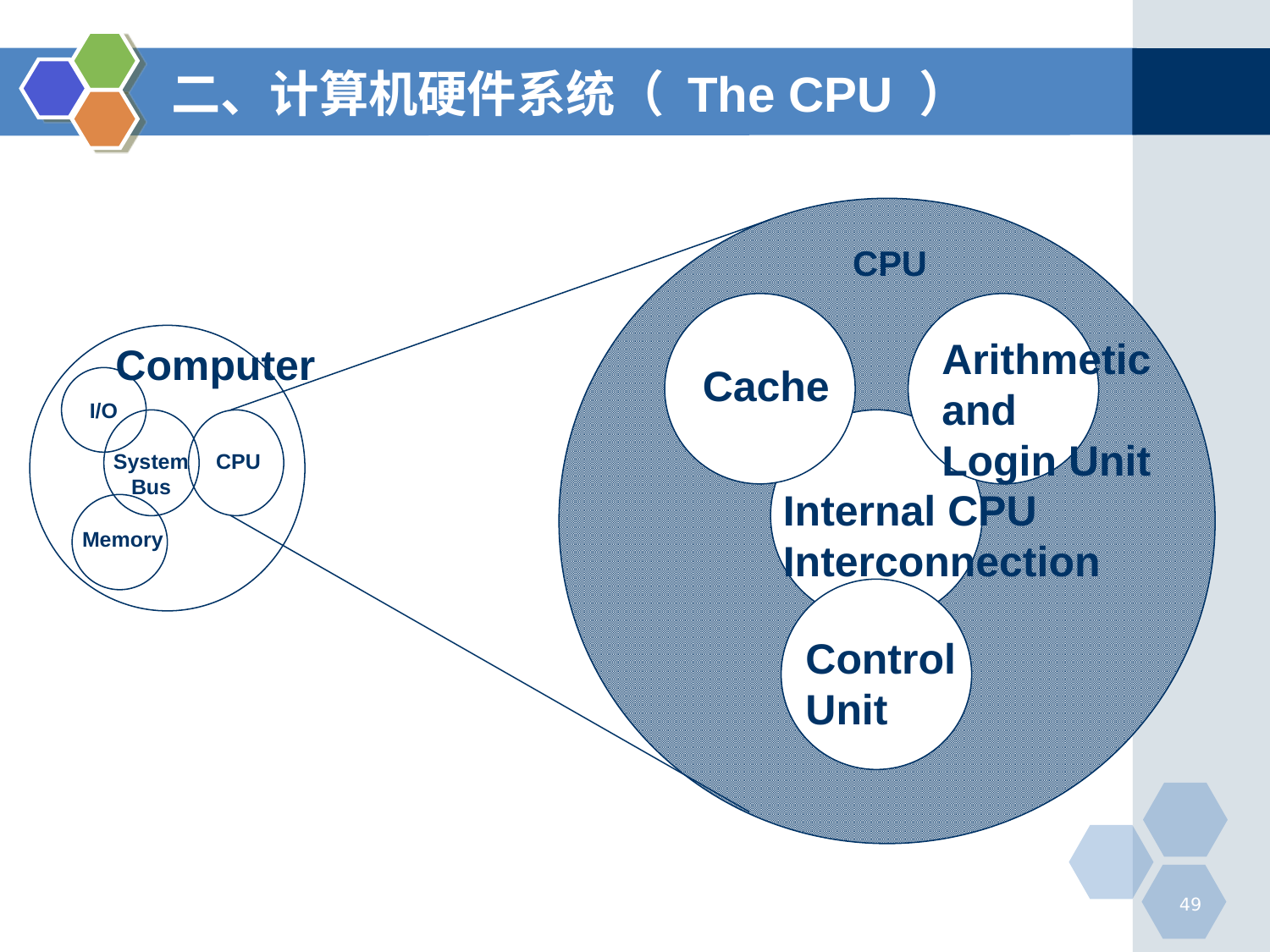

# 二、计算机硬件系统（ The CPU ）

CPU

Arithmetic
and
Login Unit
Computer
Cache
I/O

System
Bus
CPU
Internal CPU
Interconnection

Memory

Control
Unit
49